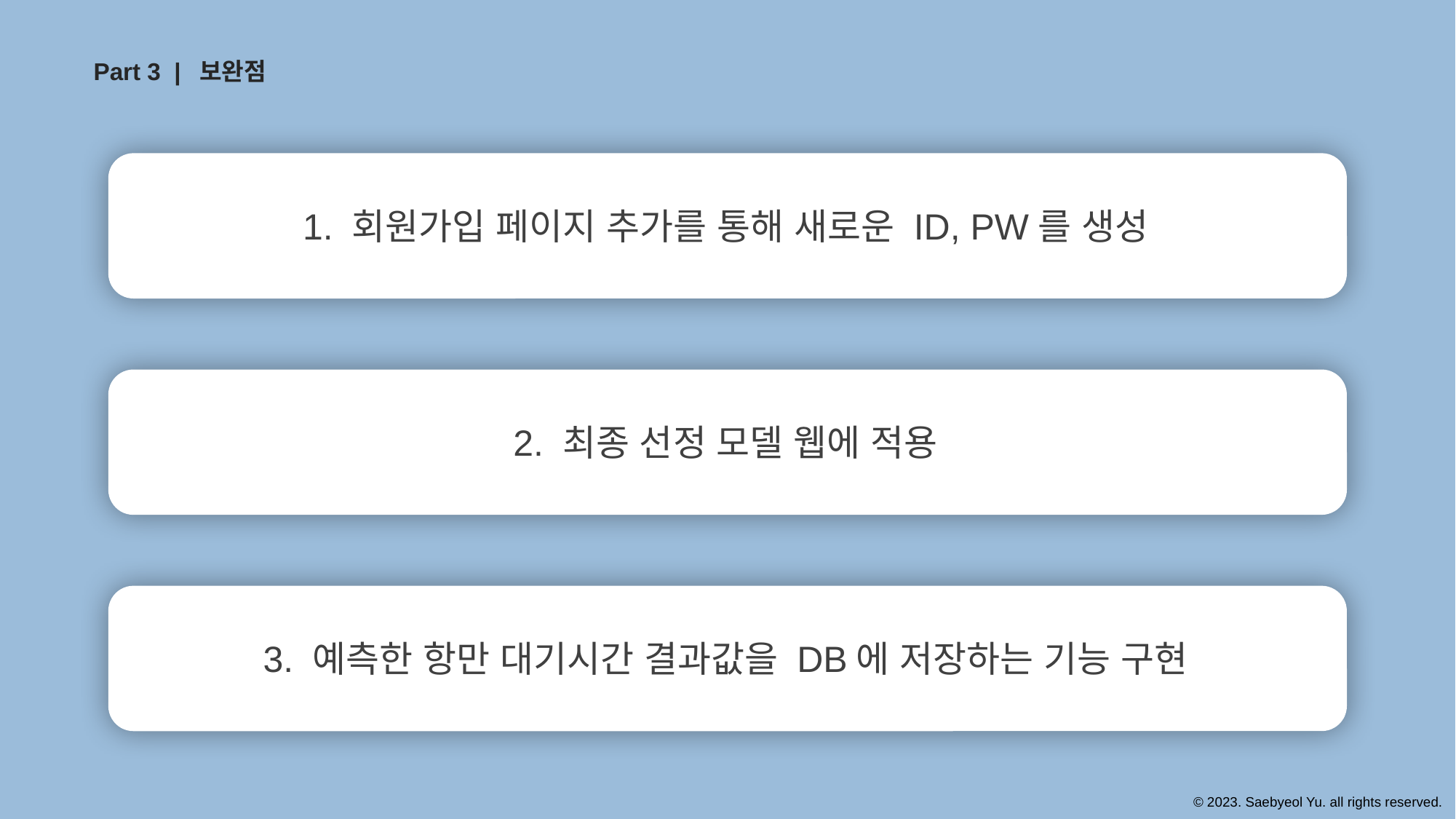

Part 3  |
보완점

1. 회원가입 페이지 추가를 통해 새로운 ID, PW를 생성

2. 최종 선정 모델 웹에 적용

3. 예측한 항만 대기시간 결과값을 DB에 저장하는 기능 구현